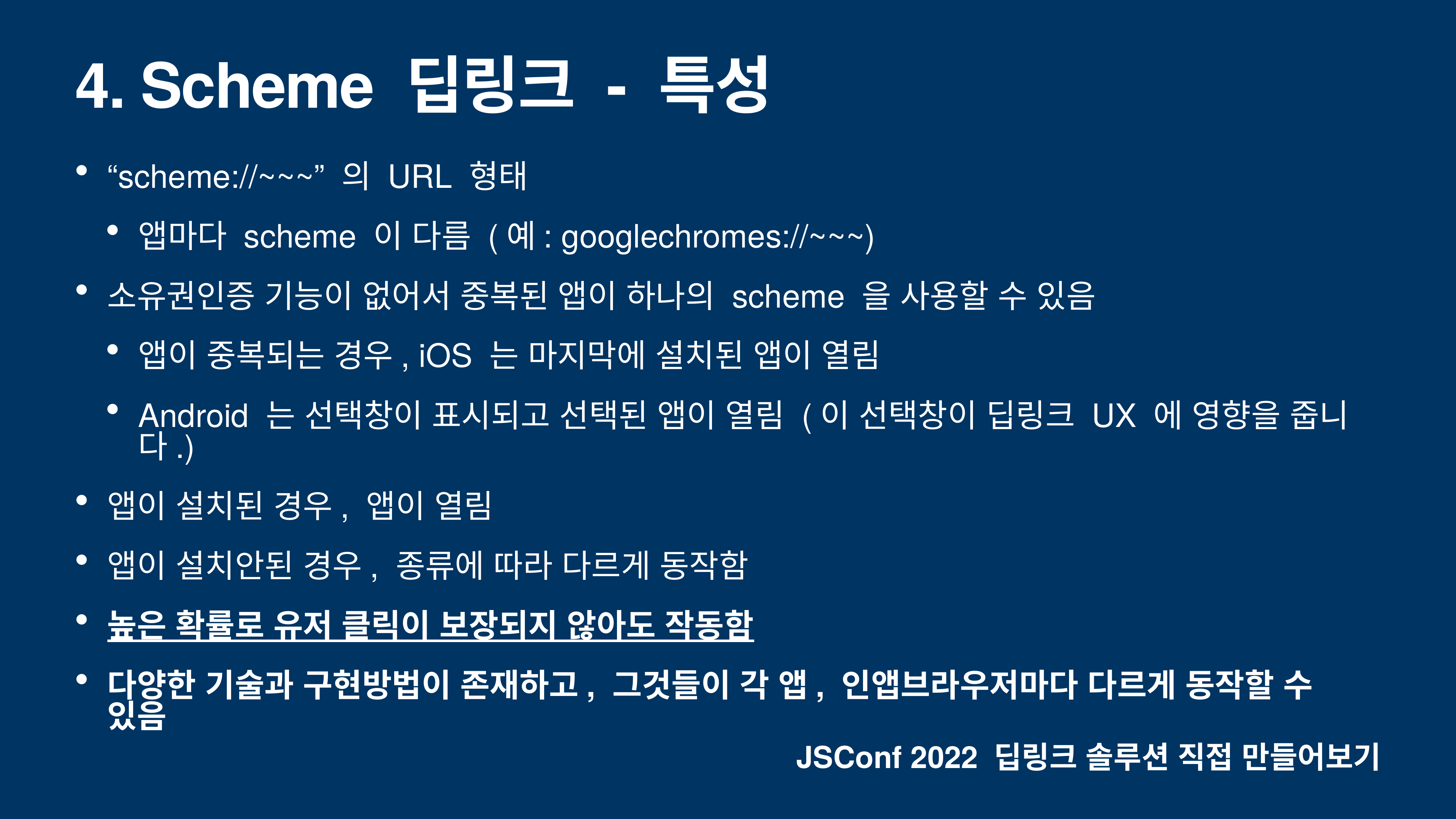

# 4. Scheme 딥링크 - 특성
“scheme://~~~” 의 URL 형태
앱마다 scheme 이 다름 (예: googlechromes://~~~)
소유권인증 기능이 없어서 중복된 앱이 하나의 scheme 을 사용할 수 있음
앱이 중복되는 경우, iOS 는 마지막에 설치된 앱이 열림
Android 는 선택창이 표시되고 선택된 앱이 열림 (이 선택창이 딥링크 UX 에 영향을 줍니다.)
앱이 설치된 경우, 앱이 열림
앱이 설치안된 경우, 종류에 따라 다르게 동작함
높은 확률로 유저 클릭이 보장되지 않아도 작동함
다양한 기술과 구현방법이 존재하고, 그것들이 각 앱, 인앱브라우저마다 다르게 동작할 수 있음
JSConf 2022 딥링크 솔루션 직접 만들어보기